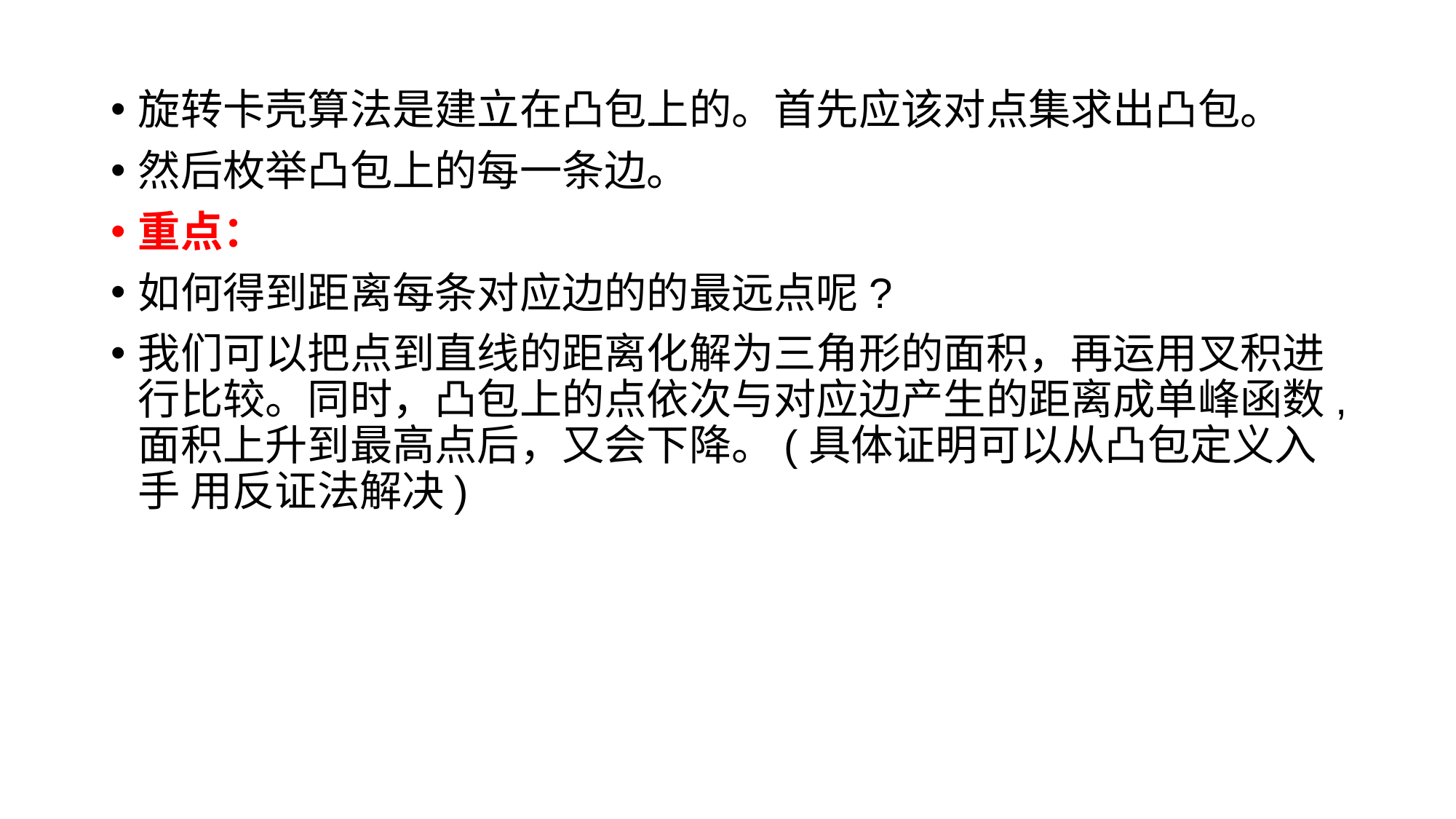

旋转卡壳算法是建立在凸包上的。首先应该对点集求出凸包。
然后枚举凸包上的每一条边。
重点：
如何得到距离每条对应边的的最远点呢?
我们可以把点到直线的距离化解为三角形的面积，再运用叉积进行比较。同时，凸包上的点依次与对应边产生的距离成单峰函数,面积上升到最高点后，又会下降。(具体证明可以从凸包定义入手 用反证法解决)